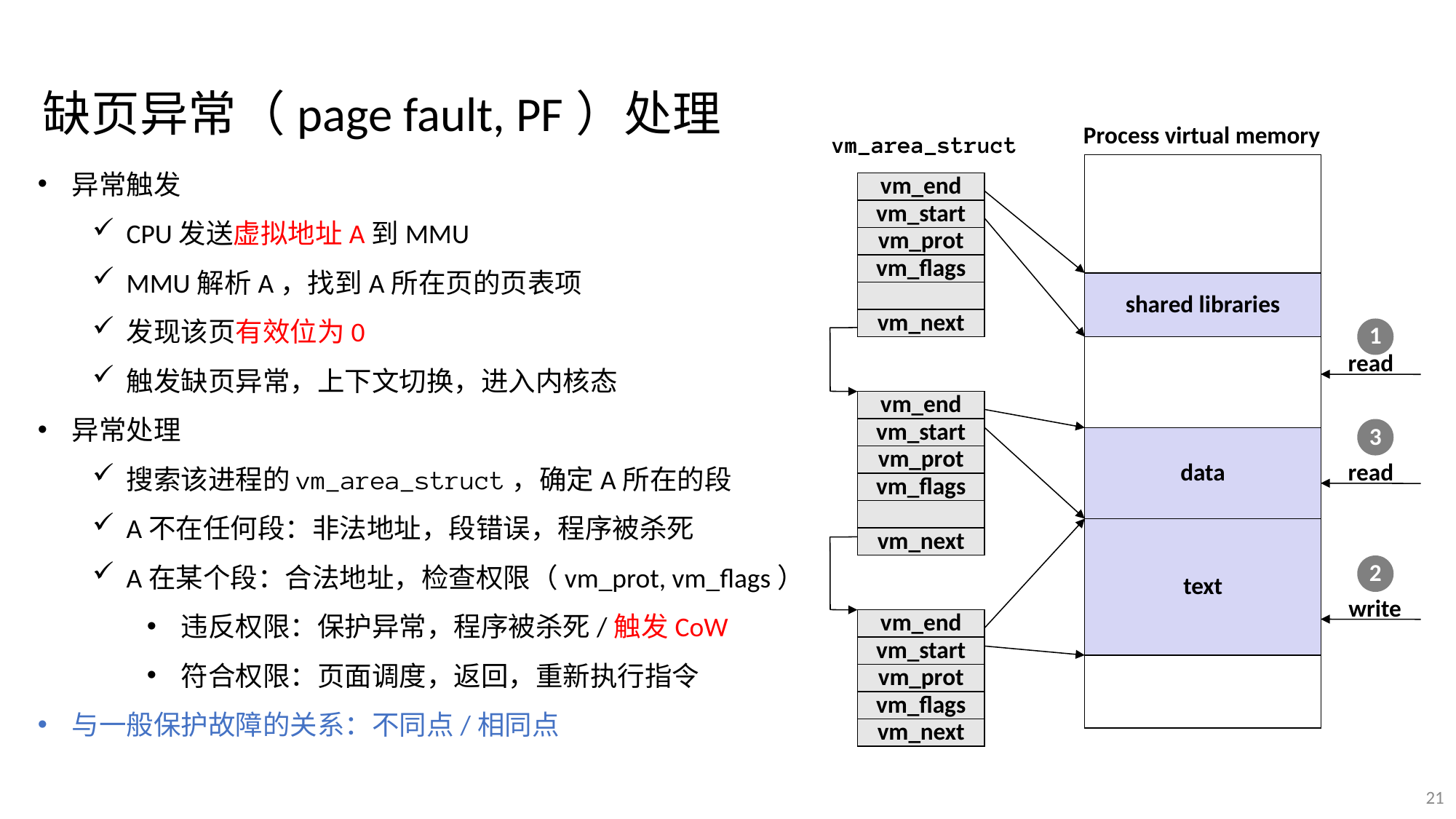

缺页异常（page fault, PF）处理
Process virtual memory
vm_area_struct
异常触发
CPU发送虚拟地址A到MMU
MMU解析A，找到A所在页的页表项
发现该页有效位为0
触发缺页异常，上下文切换，进入内核态
异常处理
搜索该进程的vm_area_struct，确定A所在的段
A不在任何段：非法地址，段错误，程序被杀死
A在某个段：合法地址，检查权限（vm_prot, vm_flags）
违反权限：保护异常，程序被杀死/触发CoW
符合权限：页面调度，返回，重新执行指令
与一般保护故障的关系：不同点/相同点

vm_end

vm_start

vm_prot
vm_flags
shared libraries
vm_next
1
read

vm_end

vm_start
3
read

data
vm_prot
vm_flags

text
vm_next

2
write

vm_end

vm_start

vm_prot
vm_flags
vm_next
21